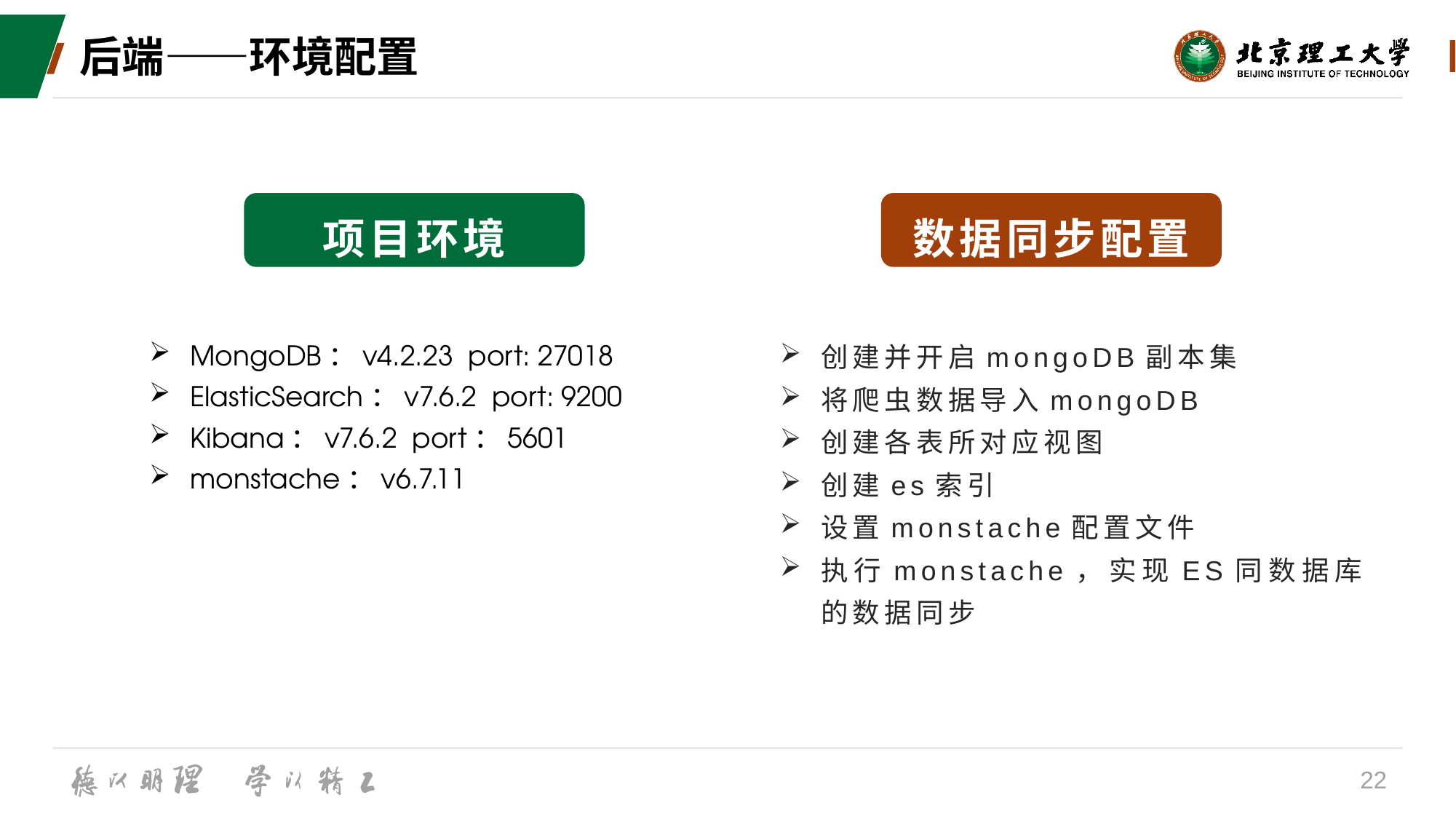

# 后端——环境配置
项目环境
数据同步配置
MongoDB：v4.2.23  port: 27018
ElasticSearch：v7.6.2  port: 9200
Kibana：v7.6.2  port：5601
monstache：v6.7.11
创建并开启mongoDB副本集
将爬虫数据导入mongoDB
创建各表所对应视图
创建es索引
设置monstache配置文件
执行monstache，实现ES同数据库的数据同步